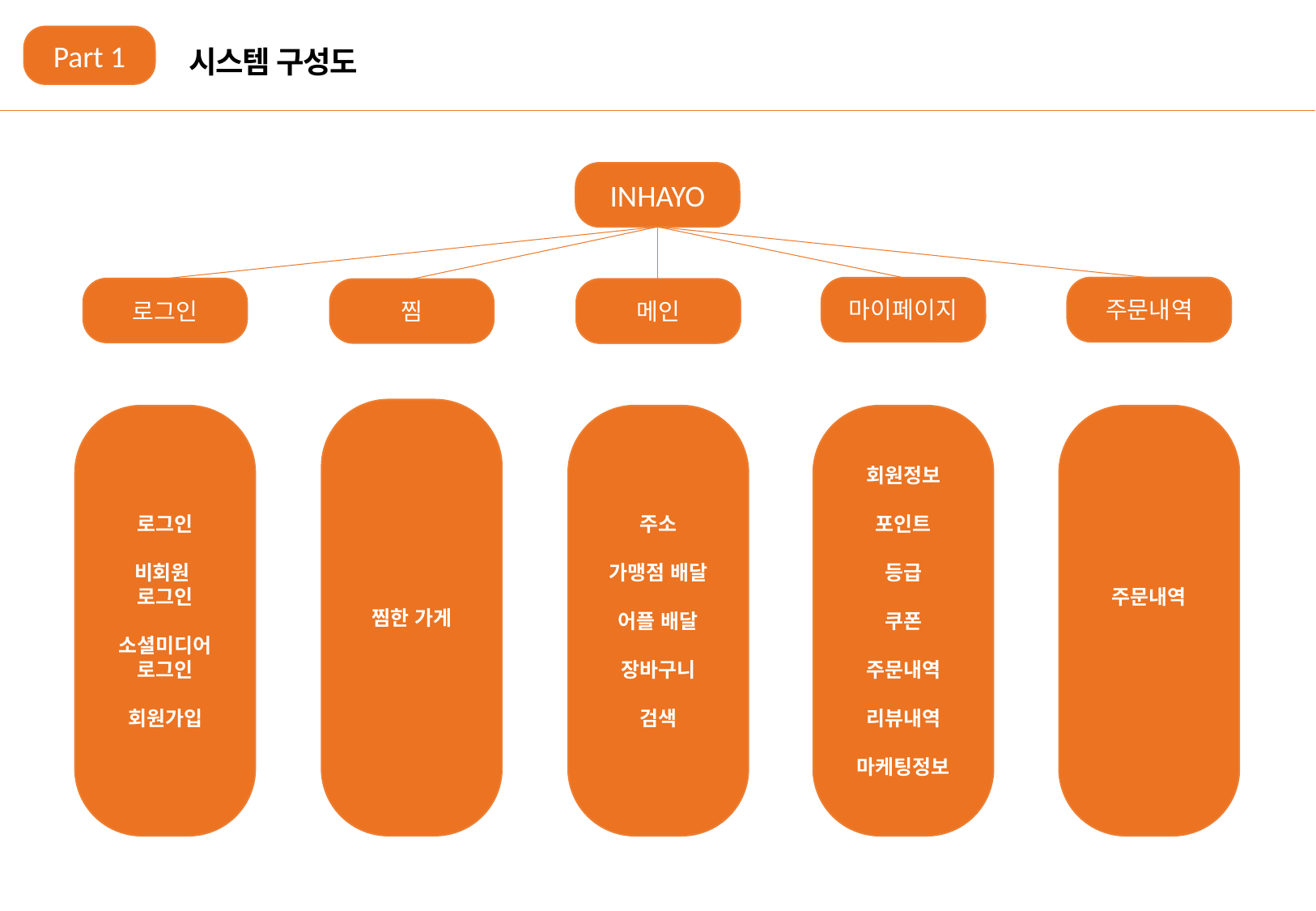

Part 1
시스템 구성도
INHAYO
주문내역
주문내역
마이페이지
로그인
찜
메인
메인
찜한 가게
로그인

비회원
로그인

소셜미디어 로그인

회원가입
주소

가맹점 배달

어플 배달

장바구니

검색
회원정보

포인트

등급

쿠폰

주문내역

리뷰내역

마케팅정보
주문내역